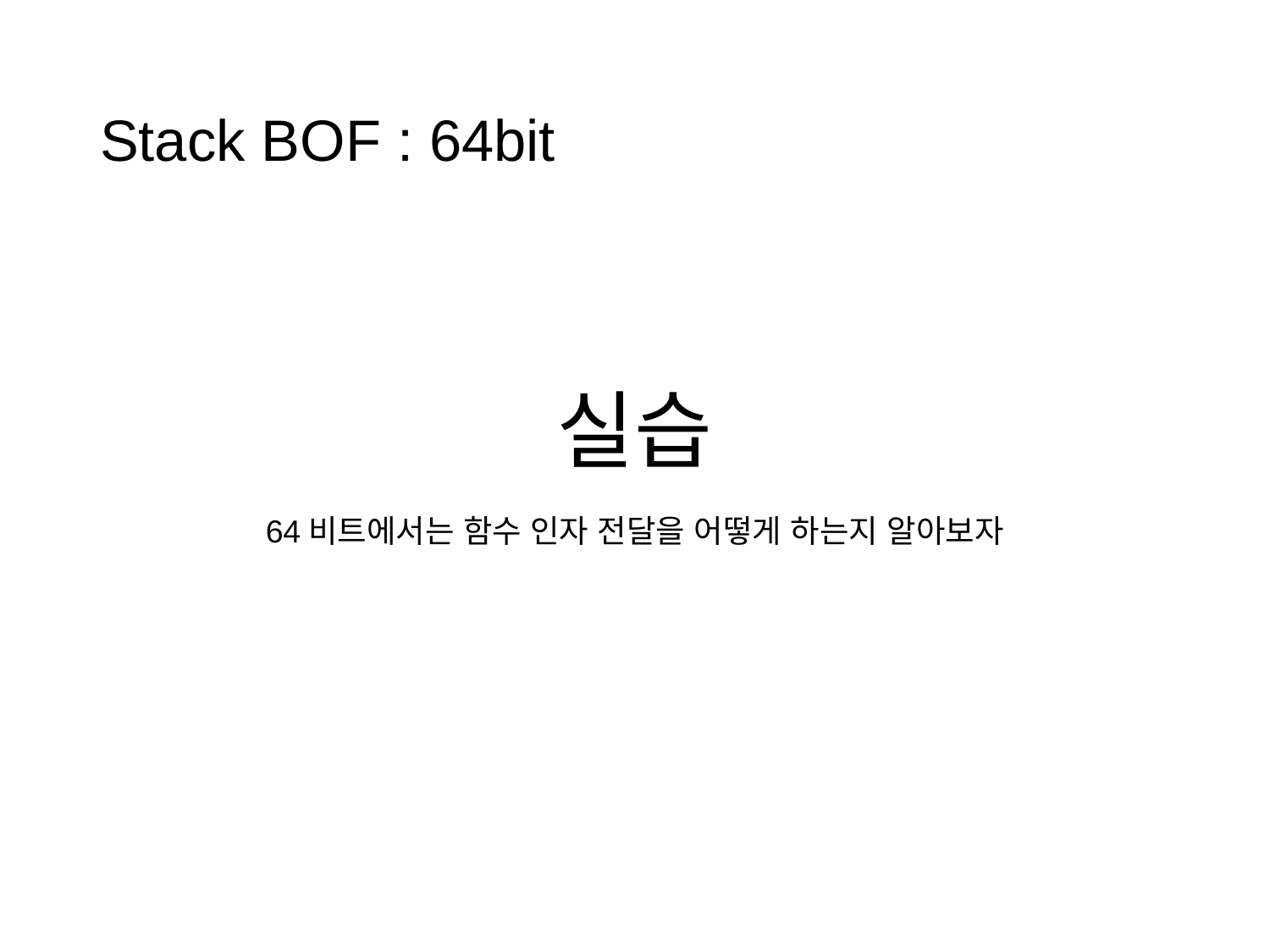

# Stack BOF : 64bit
실습
64비트에서는 함수 인자 전달을 어떻게 하는지 알아보자